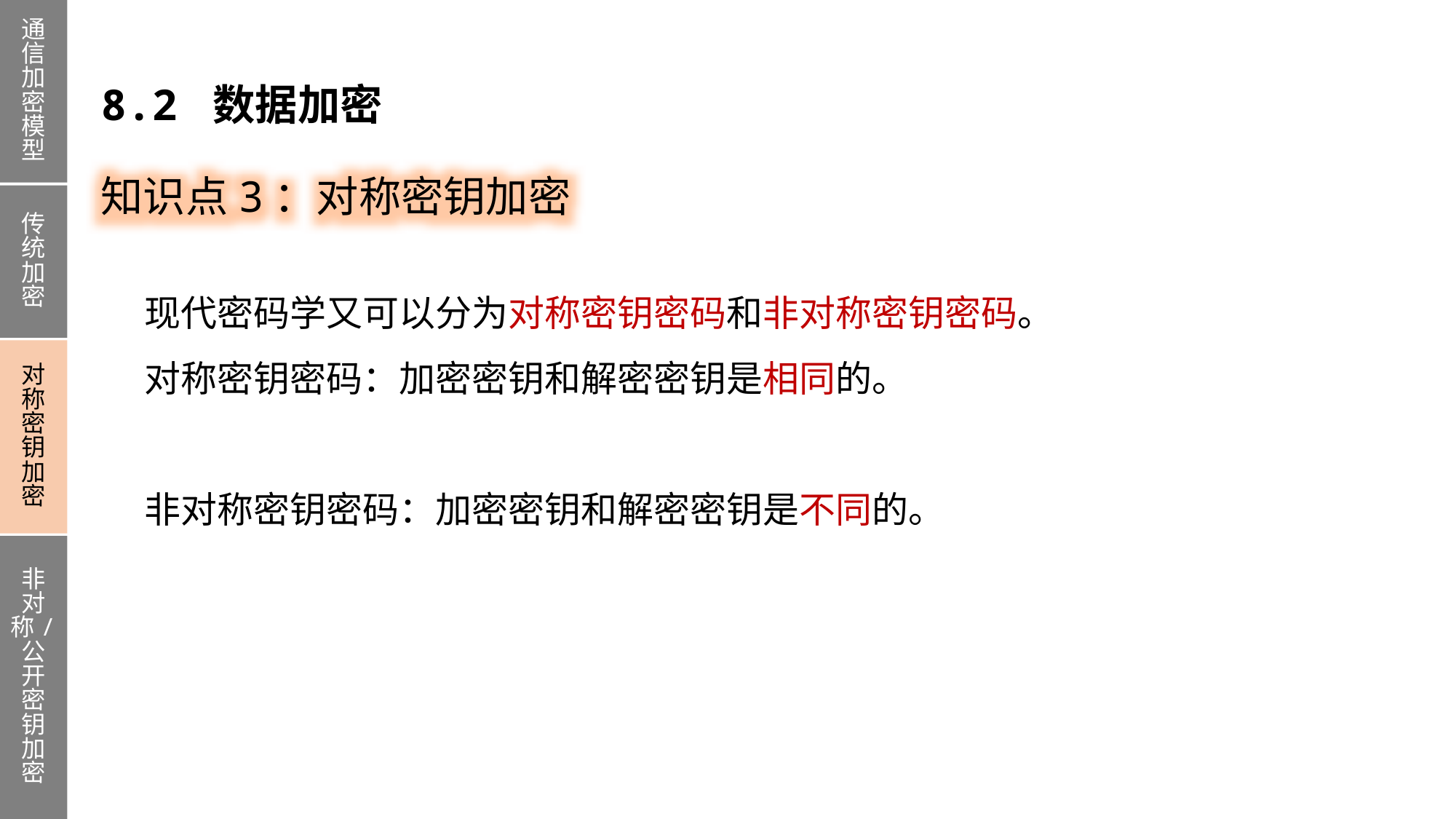

通信加密模型
传统加密
对称密钥加密
非对称/公开密钥加密
8.2 数据加密
知识点3：对称密钥加密
现代密码学又可以分为对称密钥密码和非对称密钥密码。
对称密钥密码：加密密钥和解密密钥是相同的。

非对称密钥密码：加密密钥和解密密钥是不同的。